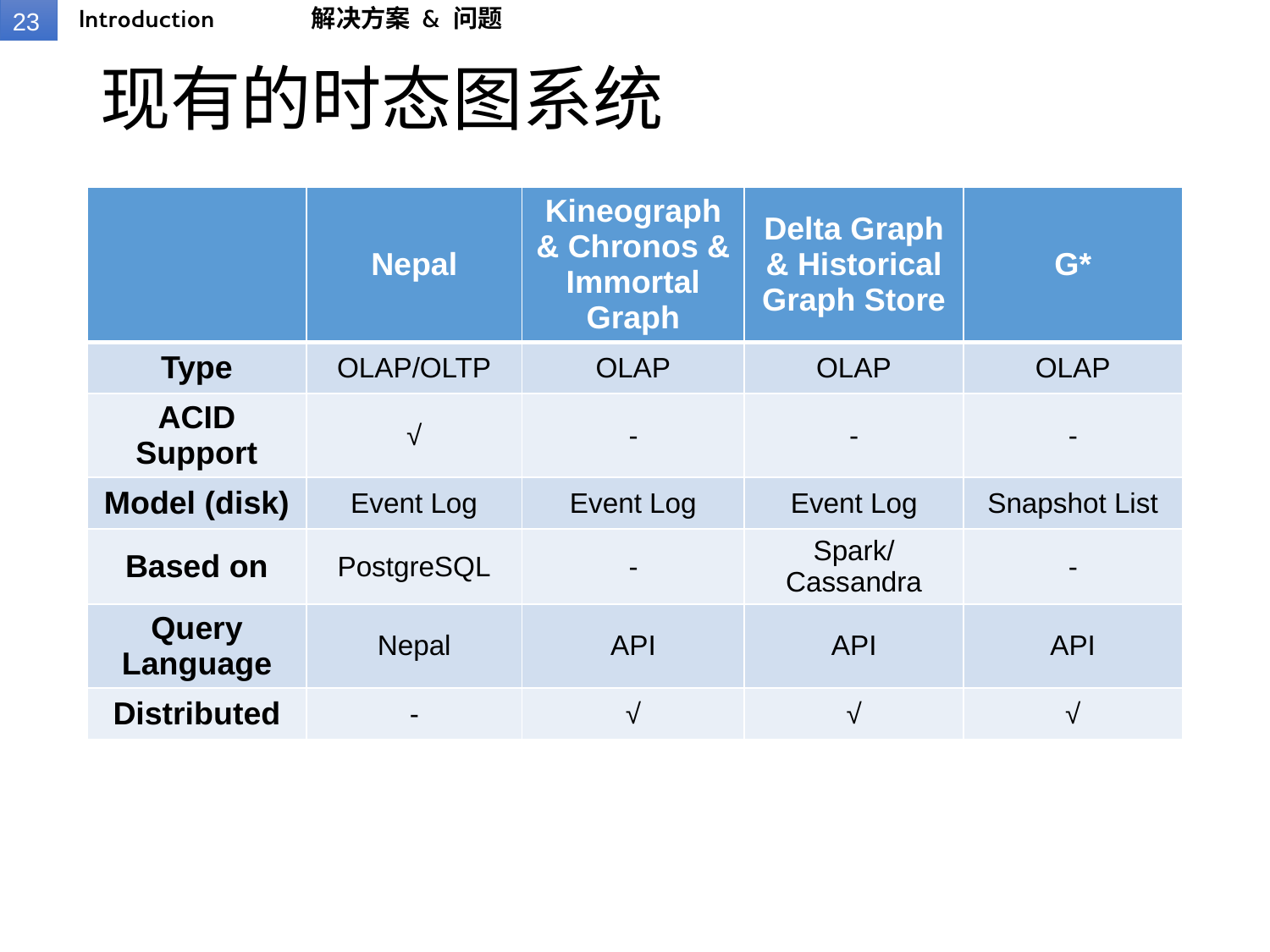

Introduction
解决方案 & 问题
# 现有的时态图系统
|  | Nepal | Kineograph & Chronos & Immortal Graph | Delta Graph & Historical Graph Store | G\* |
| --- | --- | --- | --- | --- |
| Type | OLAP/OLTP | OLAP | OLAP | OLAP |
| ACID Support | √ | - | - | - |
| Model (disk) | Event Log | Event Log | Event Log | Snapshot List |
| Based on | PostgreSQL | - | Spark/ Cassandra | - |
| Query Language | Nepal | API | API | API |
| Distributed | - | √ | √ | √ |